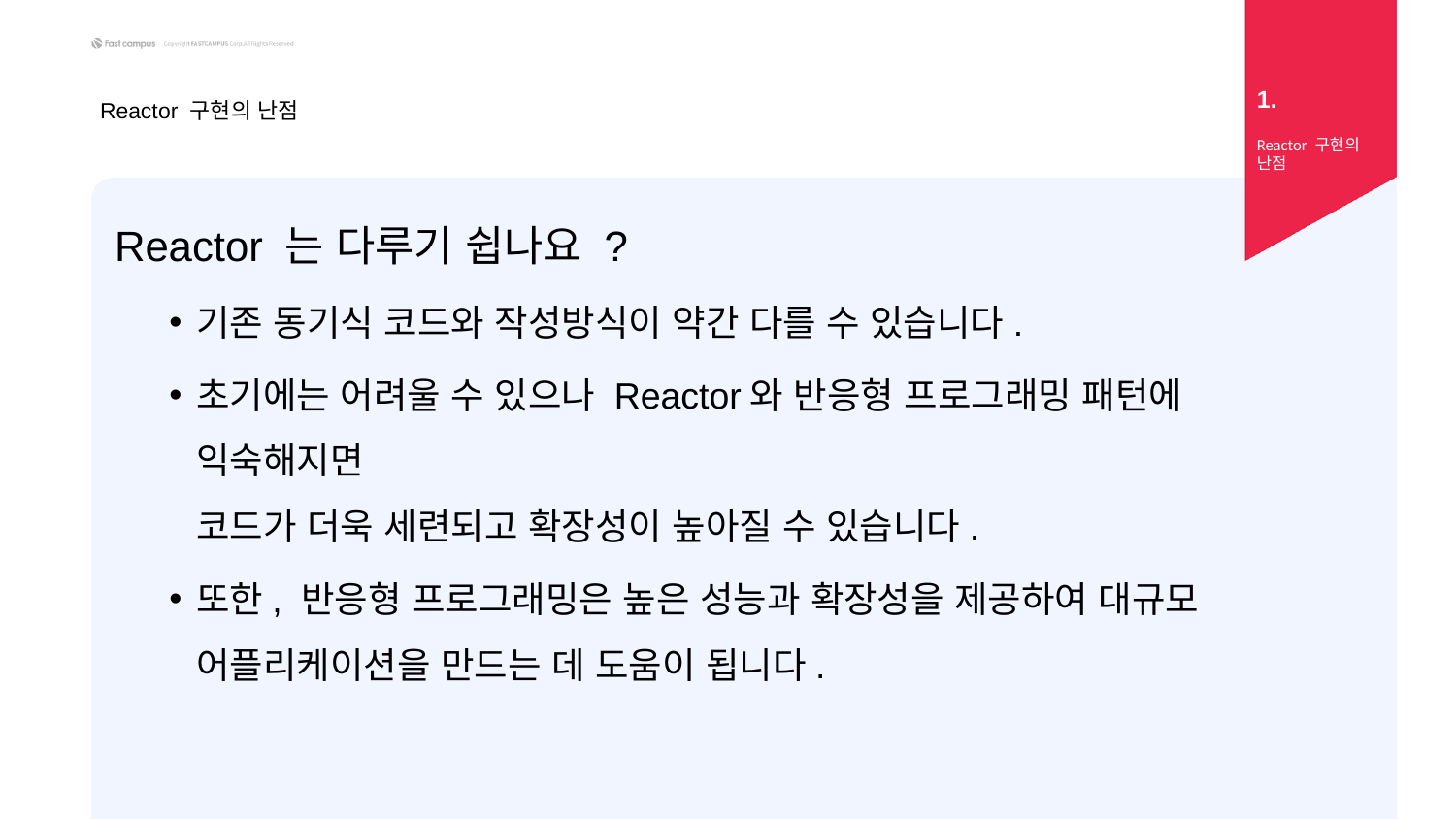

1.
# Reactor 구현의 난점
Reactor 구현의 난점
Reactor 는 다루기 쉽나요 ?
기존 동기식 코드와 작성방식이 약간 다를 수 있습니다.
초기에는 어려울 수 있으나 Reactor와 반응형 프로그래밍 패턴에 익숙해지면
코드가 더욱 세련되고 확장성이 높아질 수 있습니다.
또한, 반응형 프로그래밍은 높은 성능과 확장성을 제공하여 대규모 어플리케이션을 만드는 데 도움이 됩니다.